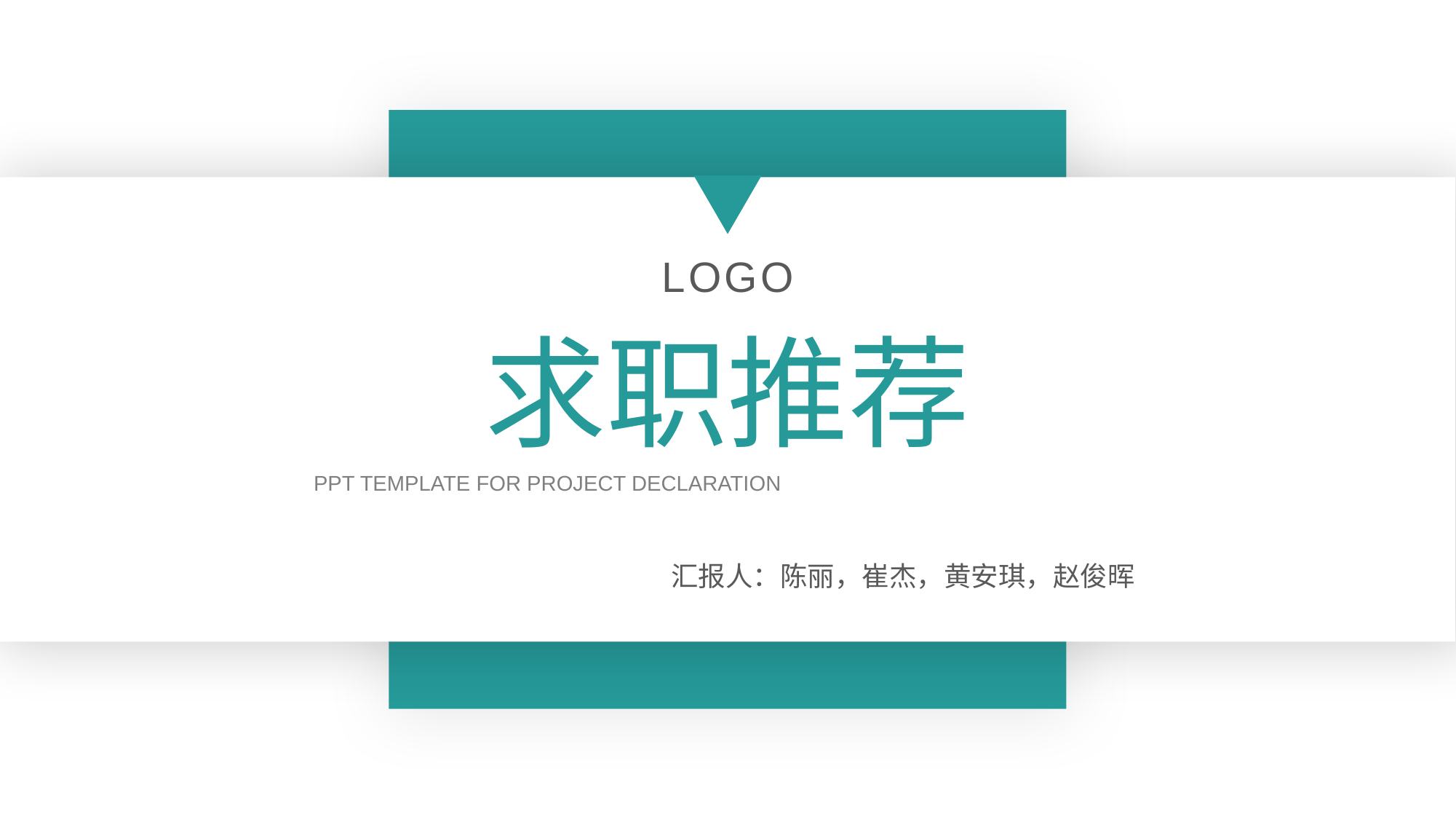

LOGO
# 求职推荐
PPT TEMPLATE FOR PROJECT DECLARATION
汇报人：陈丽，崔杰，黄安琪，赵俊晖